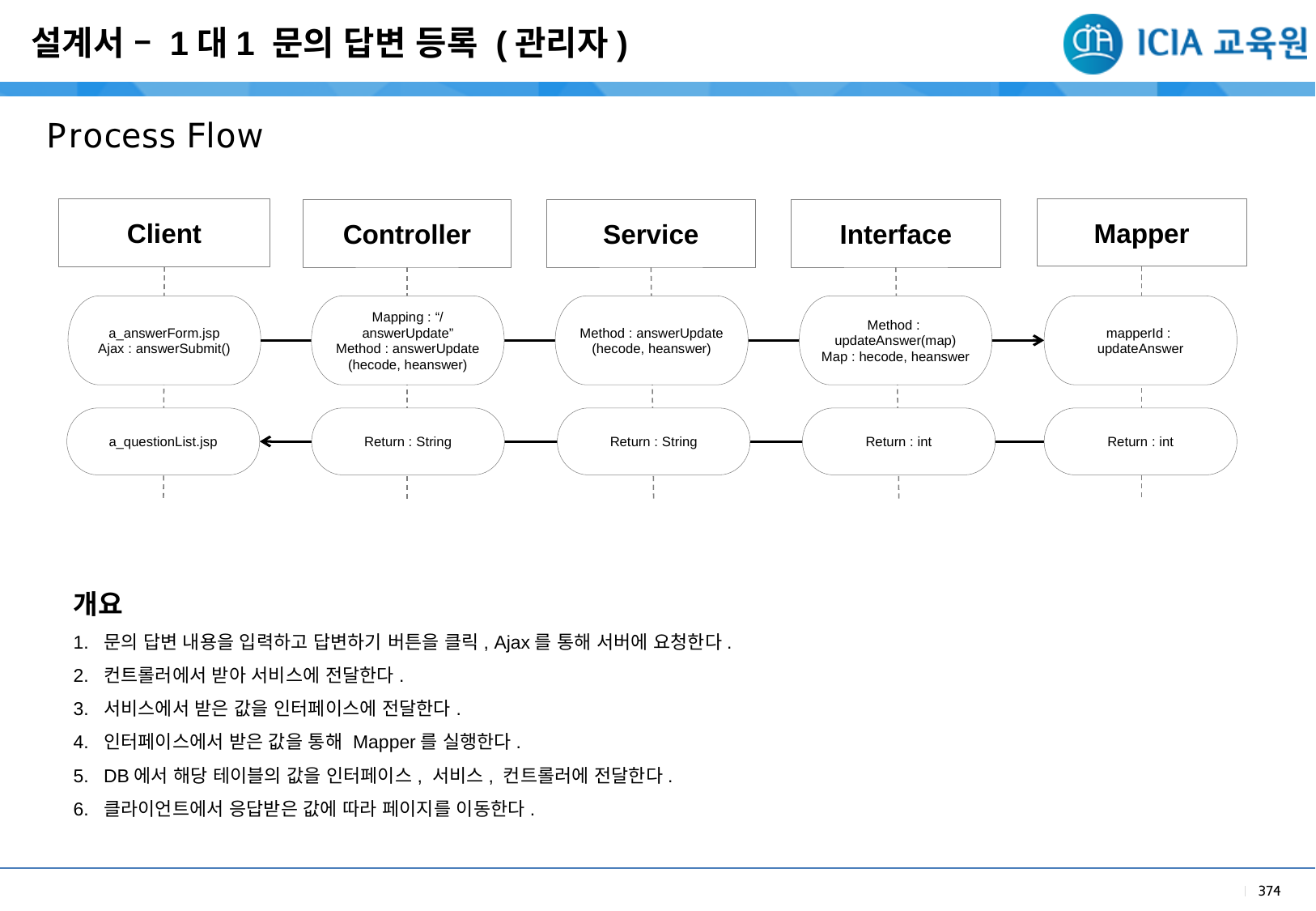

설계서 – 1대1 문의 답변 등록 (관리자)
Process Flow
Client
Mapper
Controller
Service
Interface
Method : answerUpdate
(hecode, heanswer)
Method :
updateAnswer(map)
Map : hecode, heanswer
mapperId :
updateAnswer
a_answerForm.jsp
Ajax : answerSubmit()
Mapping : “/answerUpdate”
Method : answerUpdate
(hecode, heanswer)
a_questionList.jsp
Return : String
Return : String
Return : int
Return : int
개요
문의 답변 내용을 입력하고 답변하기 버튼을 클릭, Ajax를 통해 서버에 요청한다.
컨트롤러에서 받아 서비스에 전달한다.
서비스에서 받은 값을 인터페이스에 전달한다.
인터페이스에서 받은 값을 통해 Mapper를 실행한다.
DB에서 해당 테이블의 값을 인터페이스, 서비스, 컨트롤러에 전달한다.
클라이언트에서 응답받은 값에 따라 페이지를 이동한다.